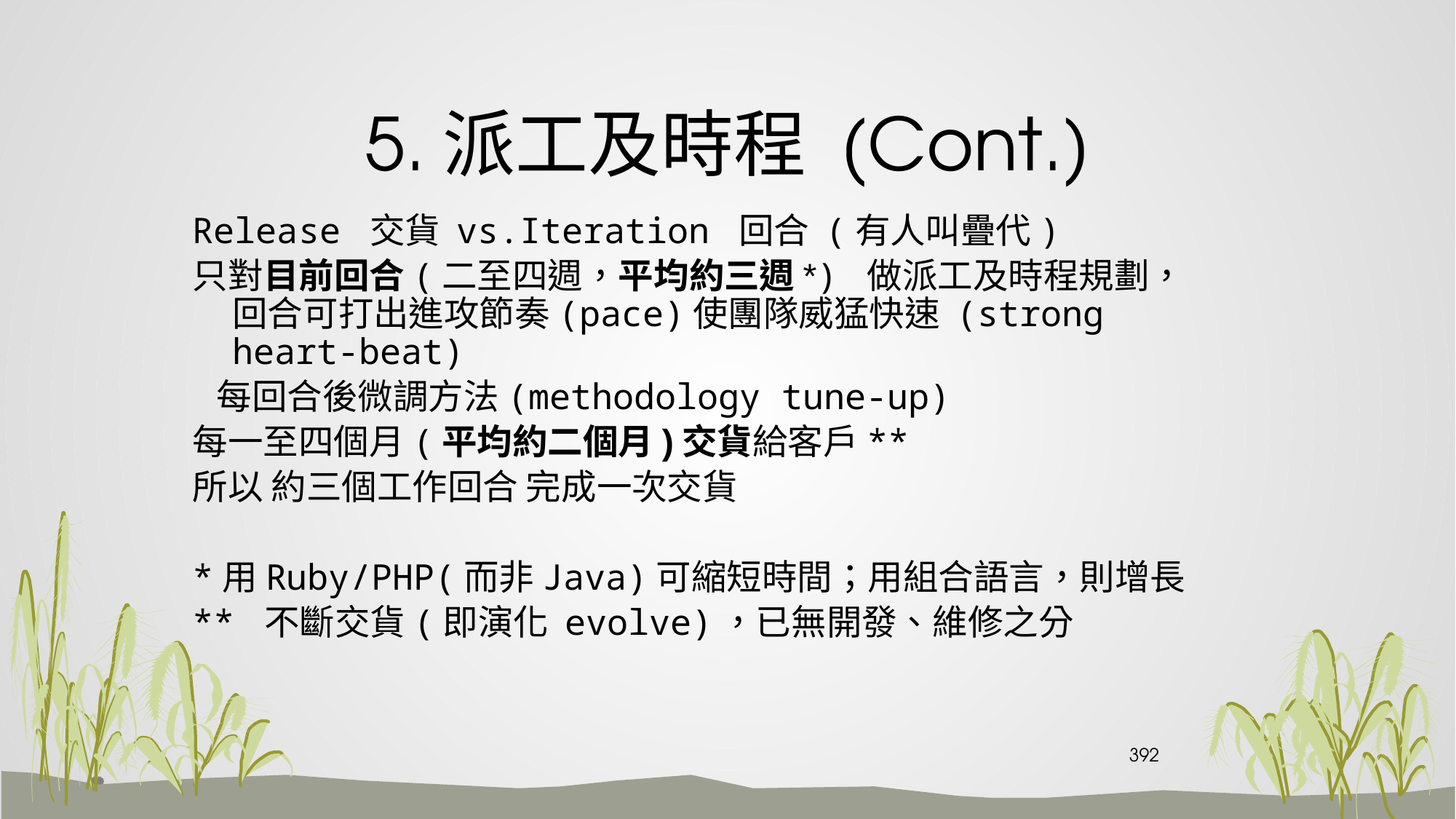

# 5.派工及時程 (Cont.)
Release 交貨 vs.Iteration 回合 (有人叫疊代)
只對目前回合(二至四週，平均約三週*) 做派工及時程規劃，回合可打出進攻節奏(pace)使團隊威猛快速 (strong heart-beat)
  每回合後微調方法(methodology tune-up)
每一至四個月(平均約二個月)交貨給客戶**
所以 約三個工作回合 完成一次交貨

*用Ruby/PHP(而非Java)可縮短時間；用組合語言，則增長
** 不斷交貨(即演化 evolve)，已無開發、維修之分
392